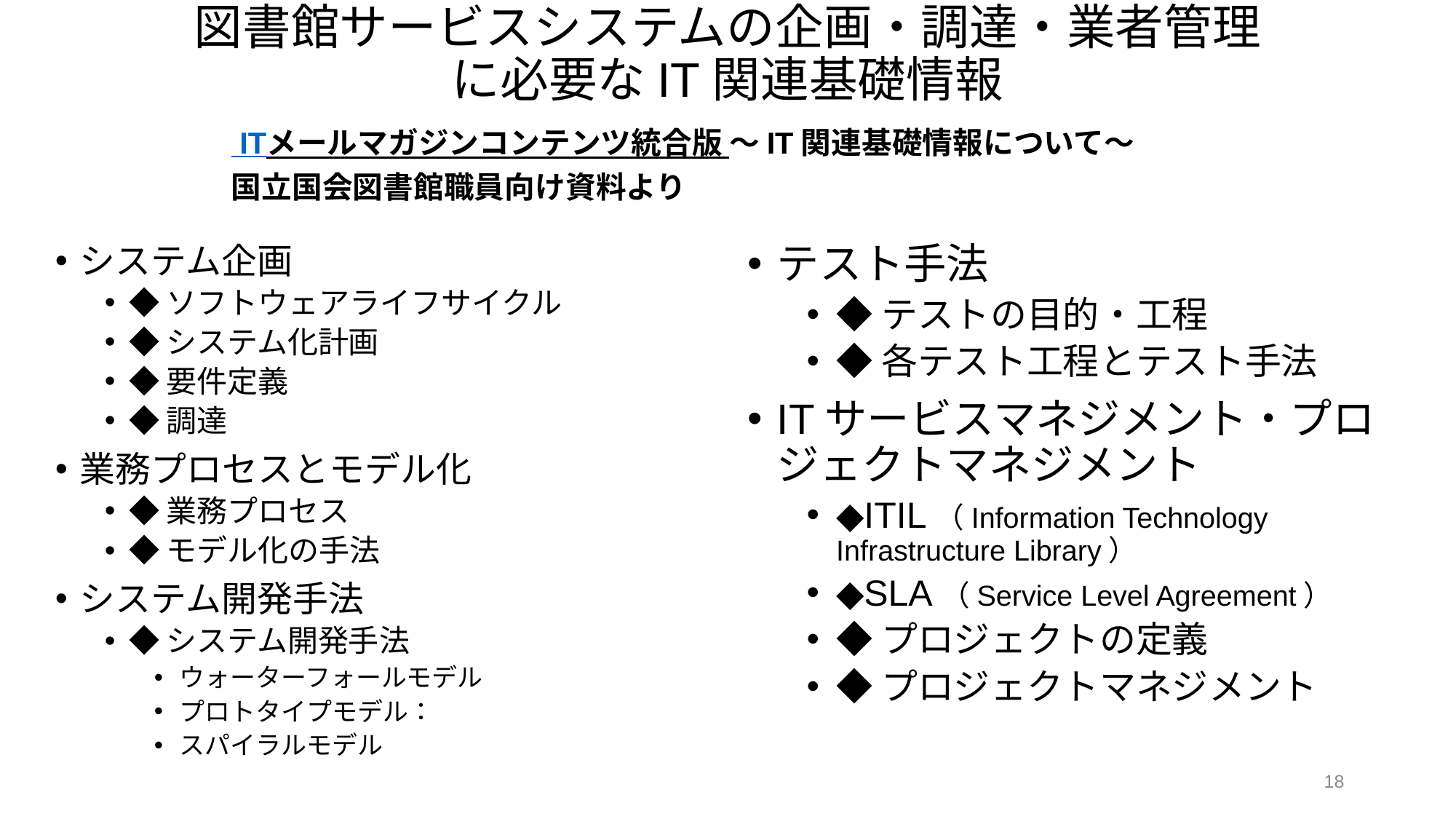

# 図書館サービスシステムの企画・調達・業者管理に必要なIT関連基礎情報
 ITメールマガジンコンテンツ統合版 ～IT関連基礎情報について～
国立国会図書館職員向け資料より
システム企画
◆ソフトウェアライフサイクル
◆システム化計画
◆要件定義
◆調達
業務プロセスとモデル化
◆業務プロセス
◆モデル化の手法
システム開発手法
◆システム開発手法
ウォーターフォールモデル
プロトタイプモデル：
スパイラルモデル

テスト手法
◆テストの目的・工程
◆各テスト工程とテスト手法
ITサービスマネジメント・プロジェクトマネジメント
◆ITIL（Information Technology Infrastructure Library）
◆SLA（Service Level Agreement）
◆プロジェクトの定義
◆プロジェクトマネジメント

18